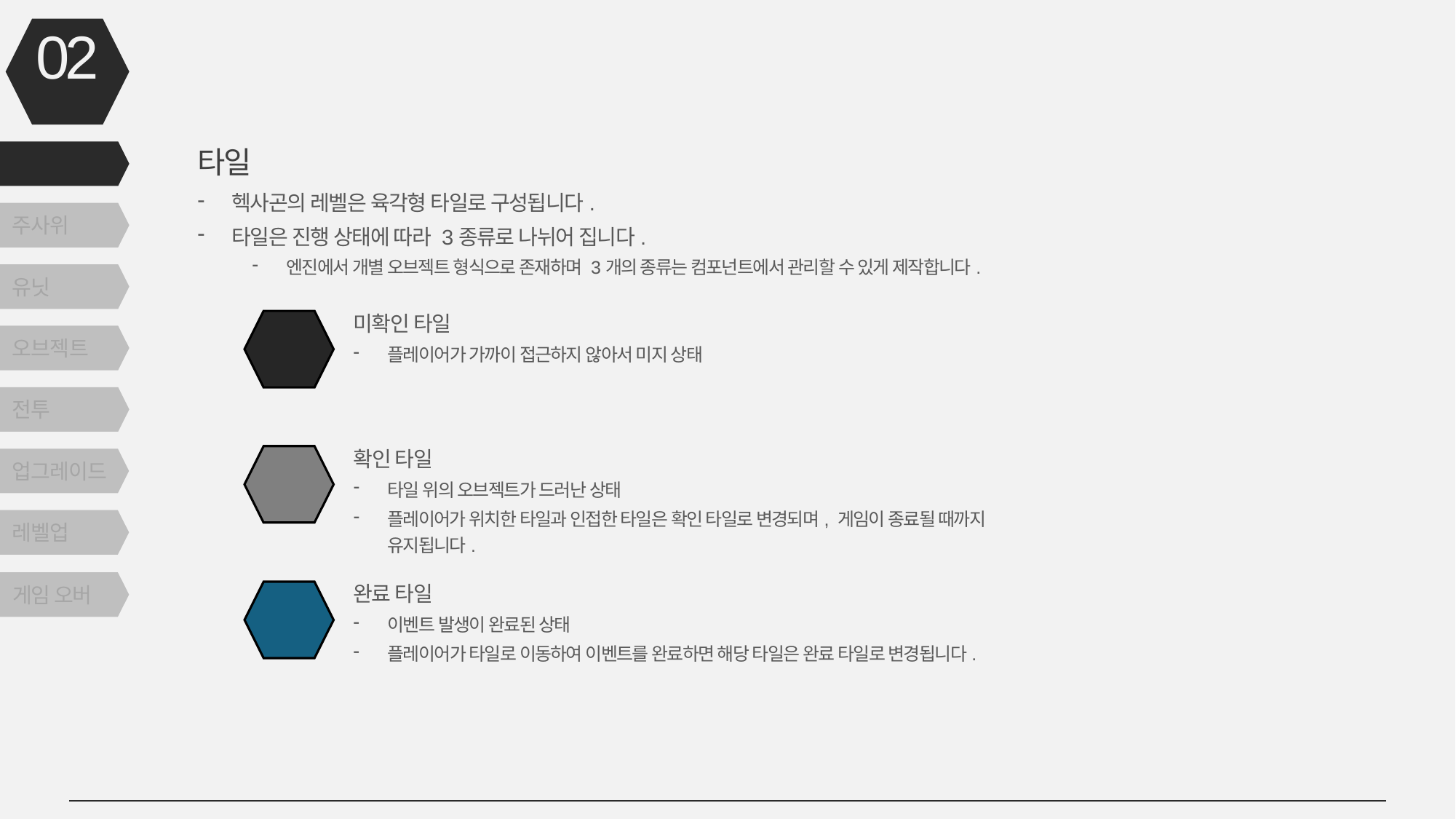

02
시스템

타일
타일
헥사곤의 레벨은 육각형 타일로 구성됩니다.
타일은 진행 상태에 따라 3종류로 나뉘어 집니다.
엔진에서 개별 오브젝트 형식으로 존재하며 3개의 종류는 컴포넌트에서 관리할 수 있게 제작합니다.

주사위

유닛
미확인 타일
플레이어가 가까이 접근하지 않아서 미지 상태

오브젝트

전투
확인 타일
타일 위의 오브젝트가 드러난 상태
플레이어가 위치한 타일과 인접한 타일은 확인 타일로 변경되며, 게임이 종료될 때까지 유지됩니다.

업그레이드

레벨업

완료 타일
이벤트 발생이 완료된 상태
플레이어가 타일로 이동하여 이벤트를 완료하면 해당 타일은 완료 타일로 변경됩니다.
게임 오버